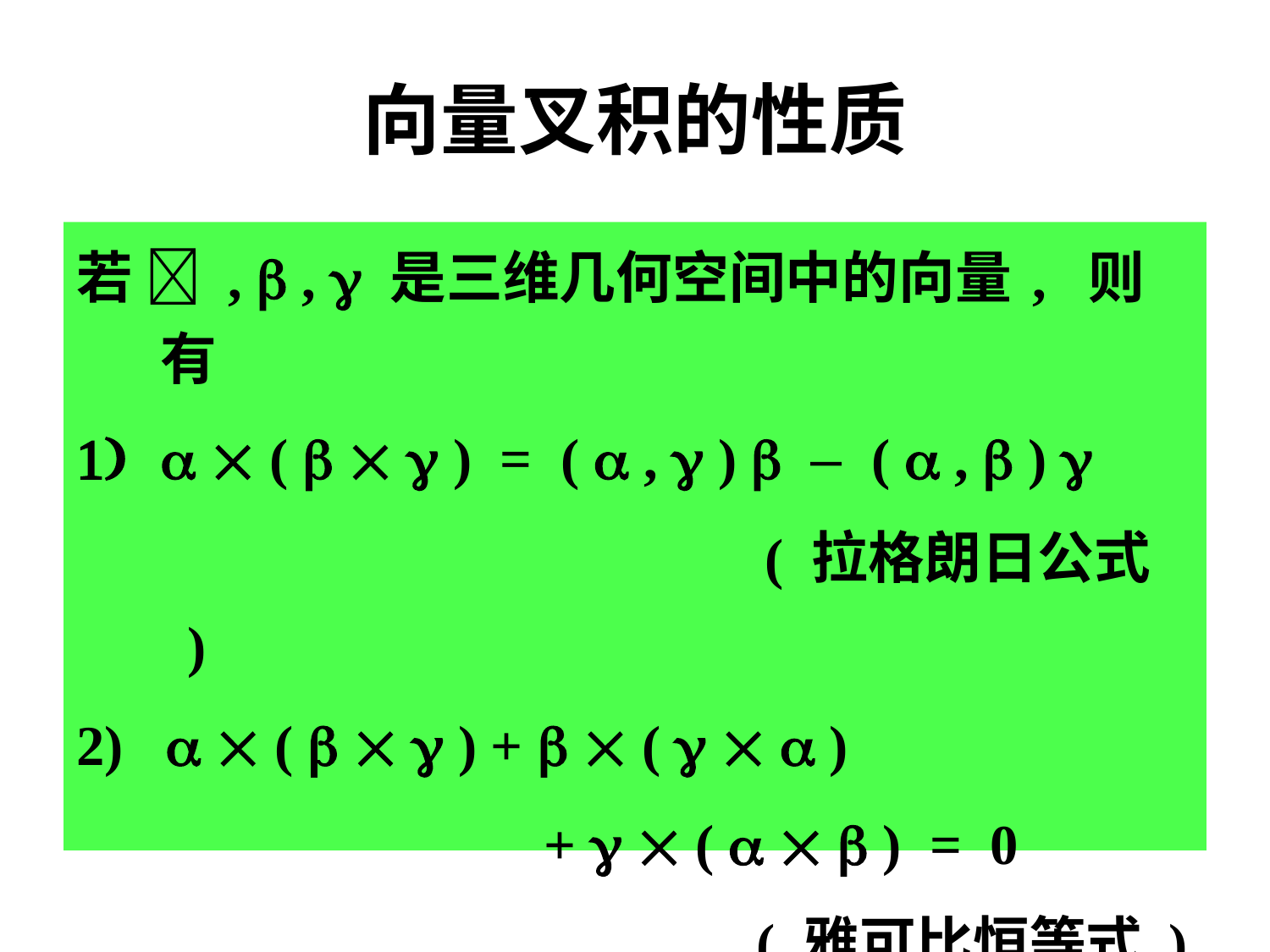

# 向量叉积的性质
若 α , β , γ 是三维几何空间中的向量 ,  则有
α × ( β × γ )  =  ( α , γ ) β  –  ( α , β ) γ
                                            ( 拉格朗日公式 )
2)   α × ( β × γ ) + β × ( γ × α )
                                 + γ × ( α × β )  =  0
                                                ( 雅可比恒等式 )